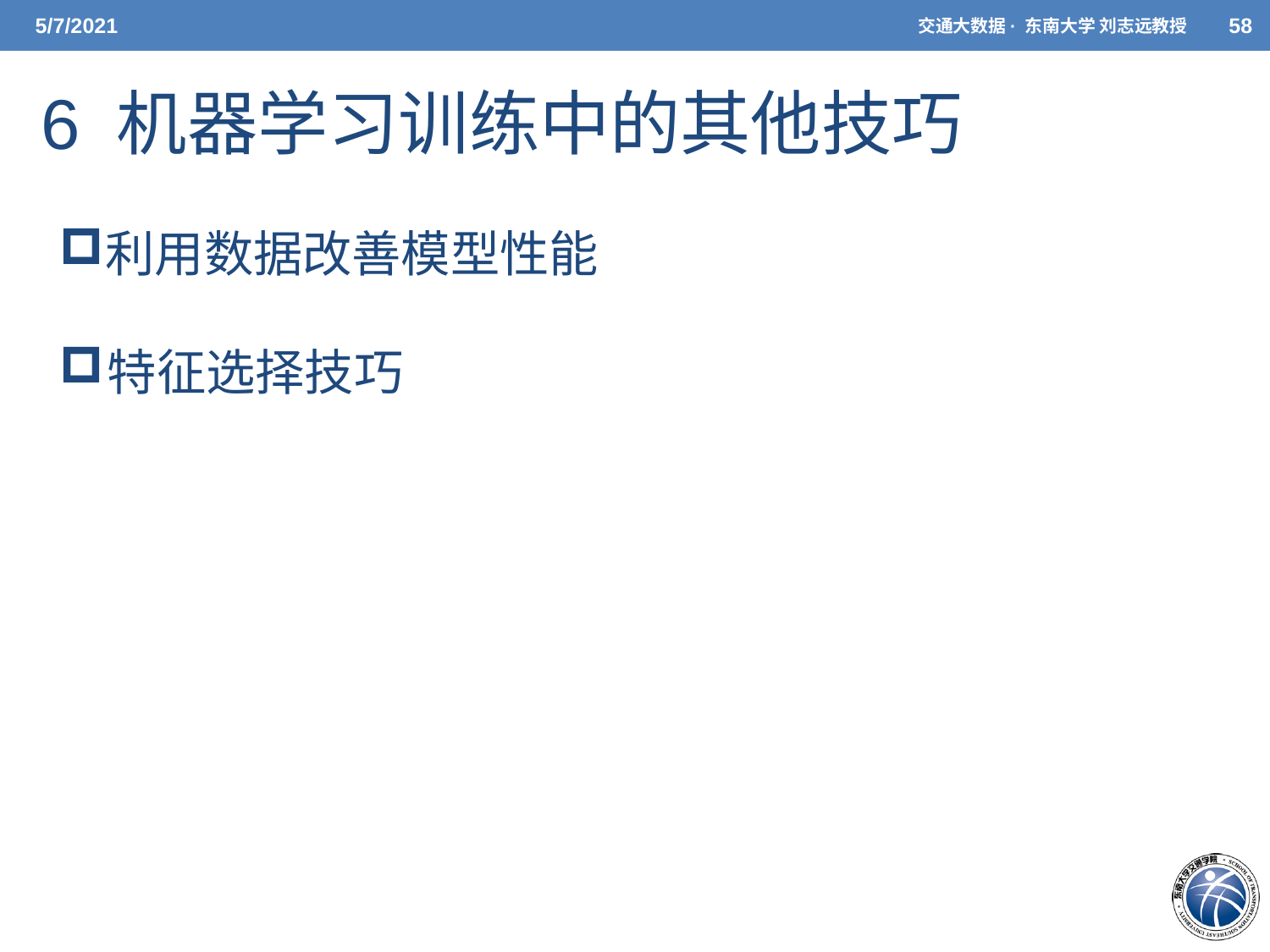

5/7/2021
交通大数据· 东南大学 刘志远教授
58
# 6 机器学习训练中的其他技巧
利用数据改善模型性能

特征选择技巧